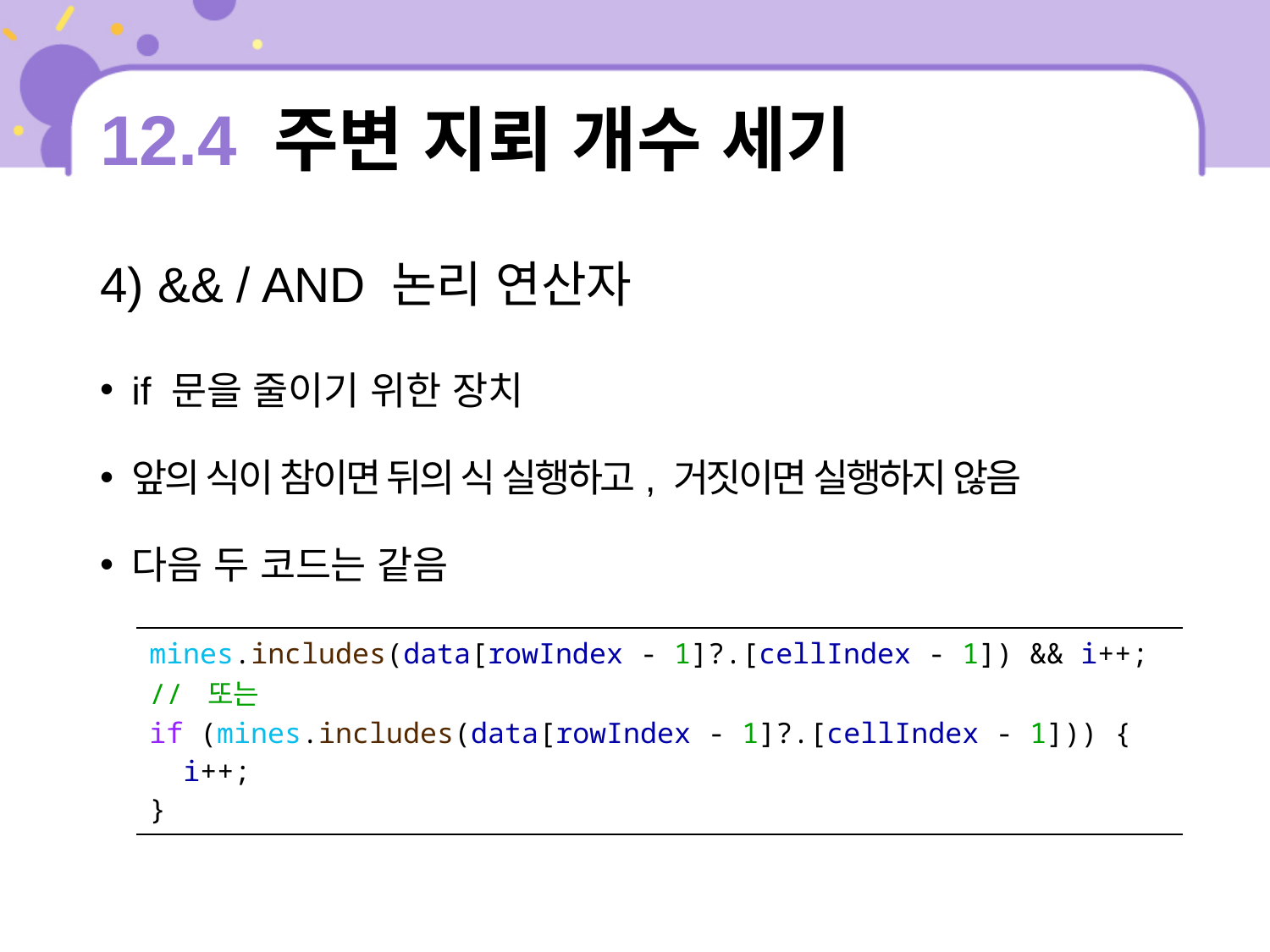

# 12.4 주변 지뢰 개수 세기
4) && / AND 논리 연산자
if 문을 줄이기 위한 장치
앞의 식이 참이면 뒤의 식 실행하고, 거짓이면 실행하지 않음
다음 두 코드는 같음
| mines.includes(data[rowIndex - 1]?.[cellIndex - 1]) && i++; // 또는 if (mines.includes(data[rowIndex - 1]?.[cellIndex - 1])) { i++; } |
| --- |